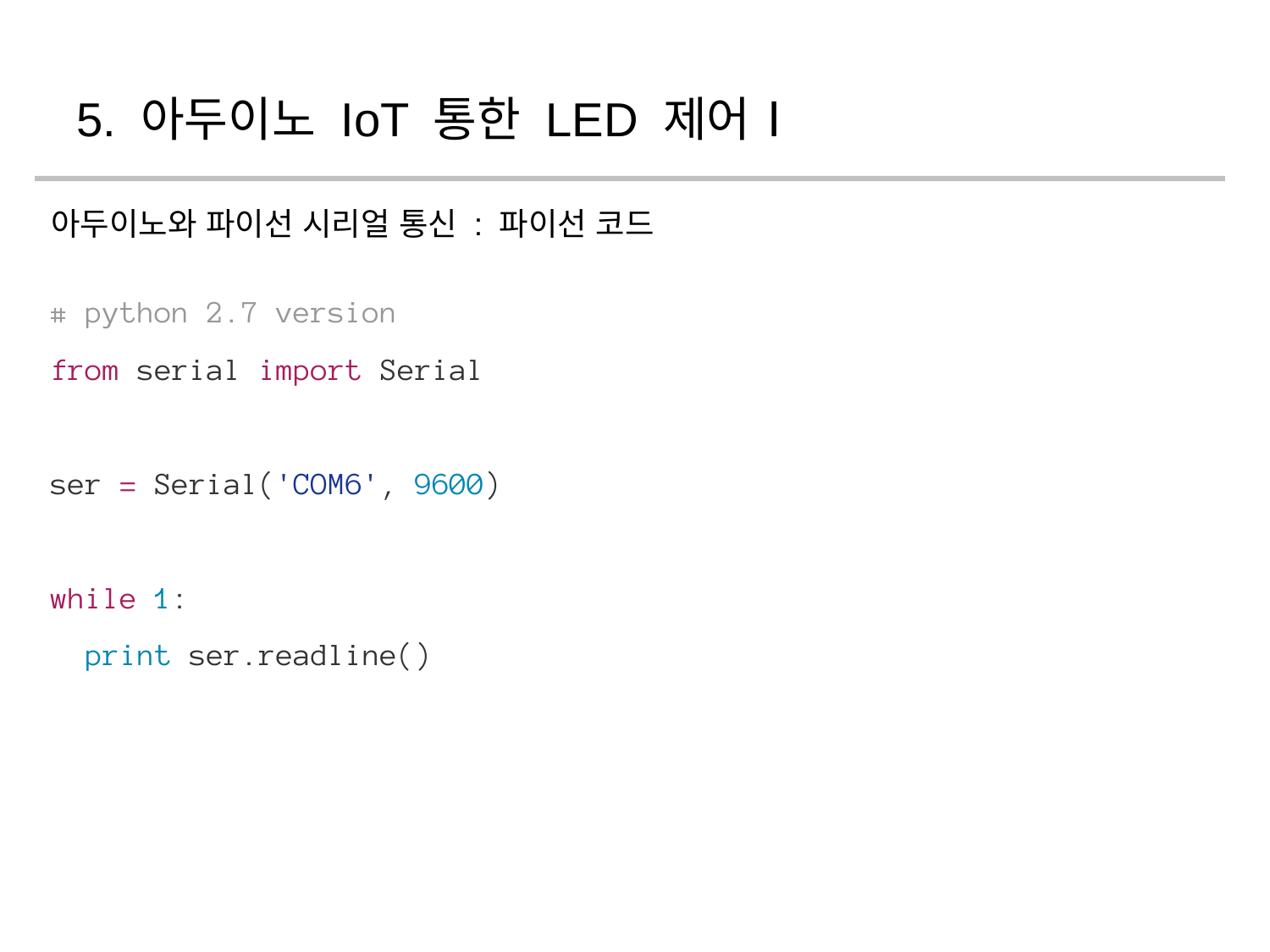

# 5. 아두이노 IoT 통한 LED 제어Ⅰ

아두이노와 파이선 시리얼 통신 : 파이선 코드
# python 2.7 version
from serial import Serial

ser = Serial('COM6', 9600)

while 1:
  print ser.readline()